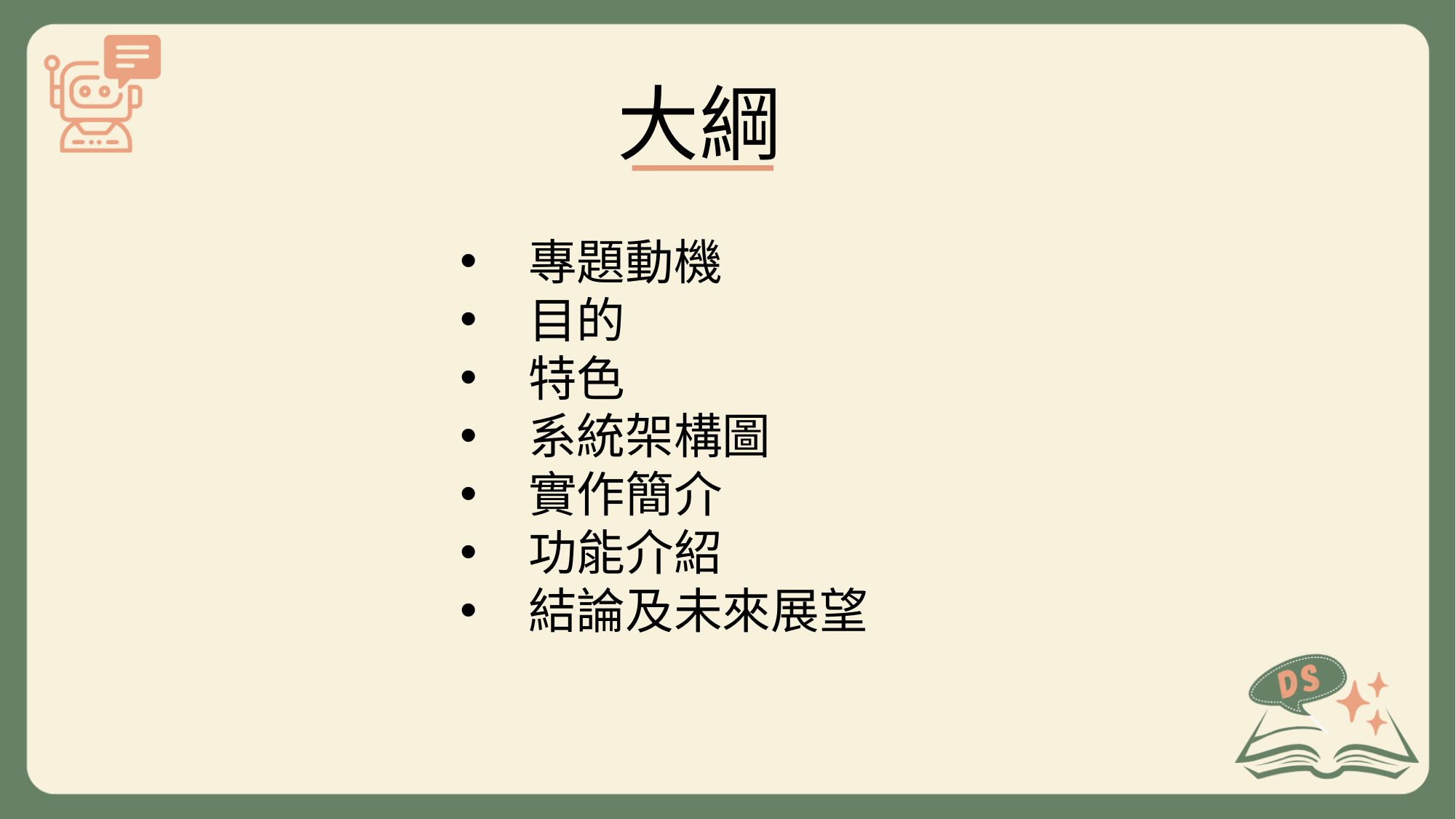

大綱

專題動機
目的
特色
系統架構圖
實作簡介
功能介紹
結論及未來展望